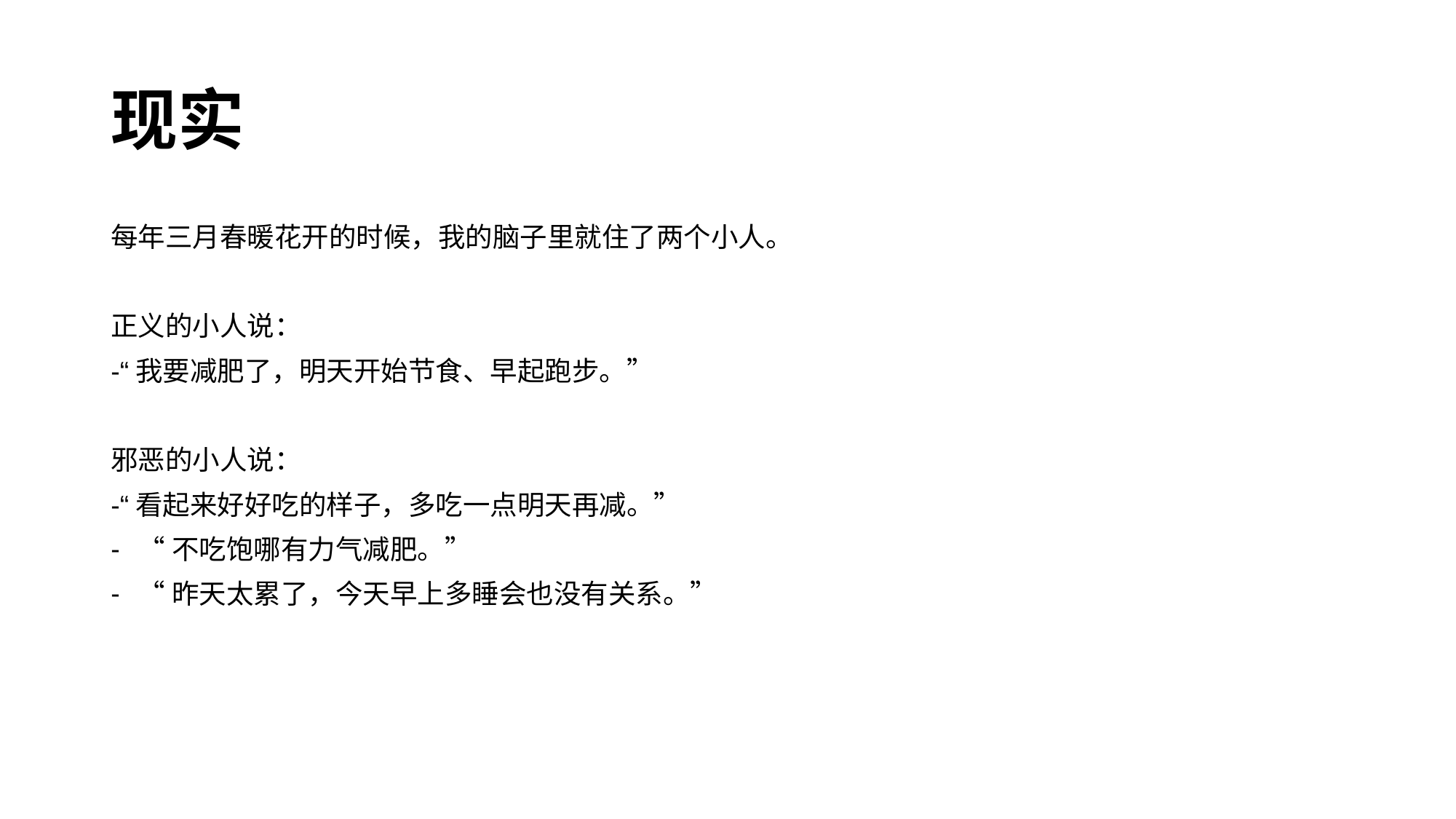

# 现实
每年三月春暖花开的时候，我的脑子里就住了两个小人。

正义的小人说：
-“我要减肥了，明天开始节食、早起跑步。”

邪恶的小人说：
-“看起来好好吃的样子，多吃一点明天再减。”
“不吃饱哪有力气减肥。”
“昨天太累了，今天早上多睡会也没有关系。”